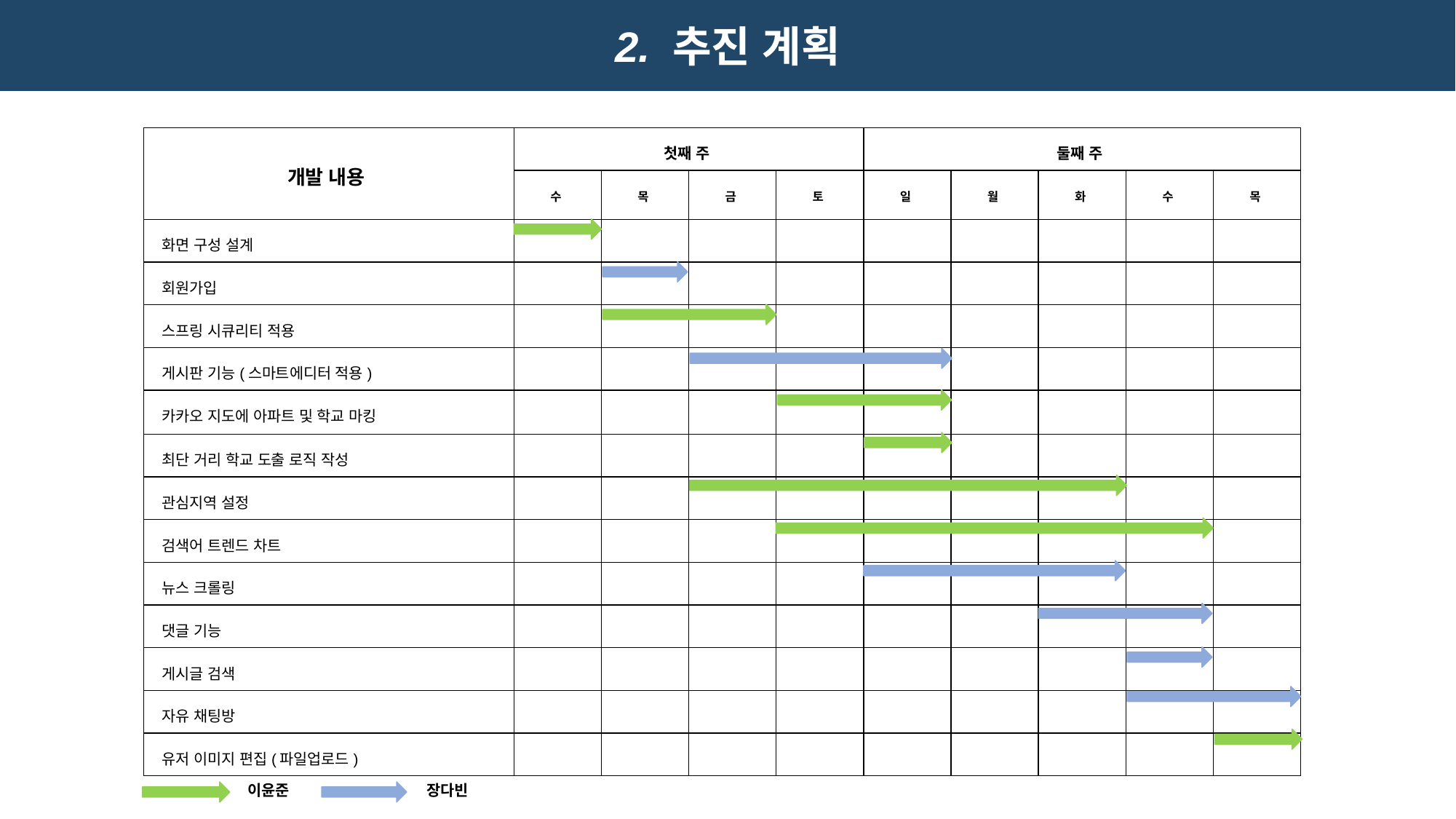

# 2. 추진 계획
| 개발 내용 | 첫째 주 |  |  |  | 둘째 주 |  |  |  |  |
| --- | --- | --- | --- | --- | --- | --- | --- | --- | --- |
|  | 수 | 목 | 금 | 토 | 일 | 월 | 화 | 수 | 목 |
| 화면 구성 설계 |  |  |  |  |  |  |  |  |  |
| 회원가입 |  |  |  |  |  |  |  |  |  |
| 스프링 시큐리티 적용 |  |  |  |  |  |  |  |  |  |
| 게시판 기능(스마트에디터 적용) |  |  |  |  |  |  |  |  |  |
| 카카오 지도에 아파트 및 학교 마킹 |  |  |  |  |  |  |  |  |  |
| 최단 거리 학교 도출 로직 작성 |  |  |  |  |  |  |  |  |  |
| 관심지역 설정 |  |  |  |  |  |  |  |  |  |
| 검색어 트렌드 차트 |  |  |  |  |  |  |  |  |  |
| 뉴스 크롤링 |  |  |  |  |  |  |  |  |  |
| 댓글 기능 |  |  |  |  |  |  |  |  |  |
| 게시글 검색 |  |  |  |  |  |  |  |  |  |
| 자유 채팅방 |  |  |  |  |  |  |  |  |  |
| 유저 이미지 편집(파일업로드) |  |  |  |  |  |  |  |  |  |

이윤준
장다빈